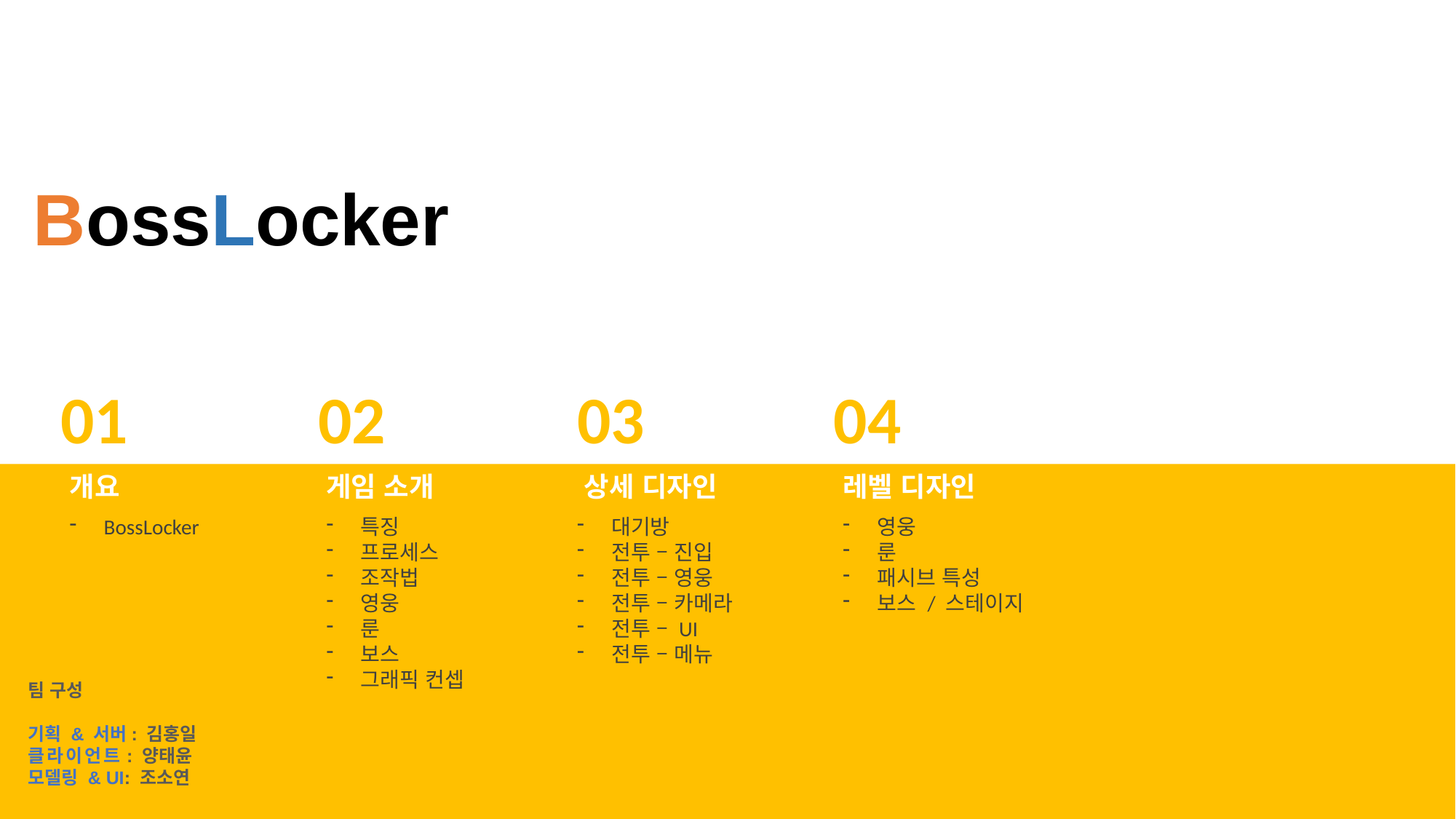

BossLocker
01
02
03
04

개요
게임 소개
상세 디자인
레벨 디자인
BossLocker
특징
프로세스
조작법
영웅
룬
보스
그래픽 컨셉
대기방
전투 – 진입
전투 – 영웅
전투 – 카메라
전투 – UI
전투 – 메뉴
영웅
룬
패시브 특성
보스 / 스테이지
팀 구성

기획 & 서버: 김홍일
클라이언트: 양태윤
모델링 & UI: 조소연